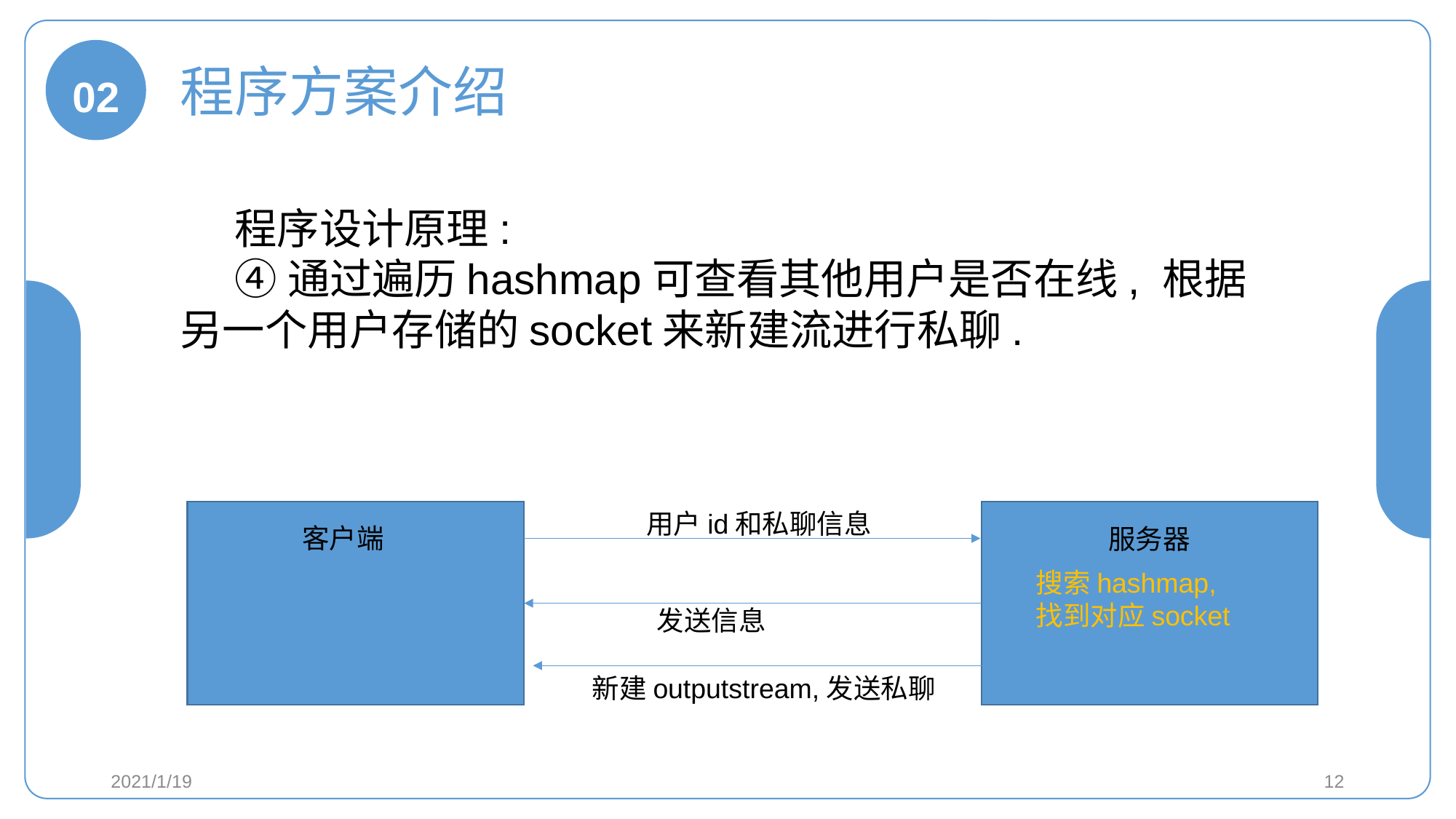

02
程序方案介绍
程序设计原理:
④通过遍历hashmap可查看其他用户是否在线, 根据另一个用户存储的socket来新建流进行私聊.

用户id和私聊信息

客户端
服务器
搜索hashmap,
找到对应socket
发送信息
新建outputstream,发送私聊
2021/1/19
12